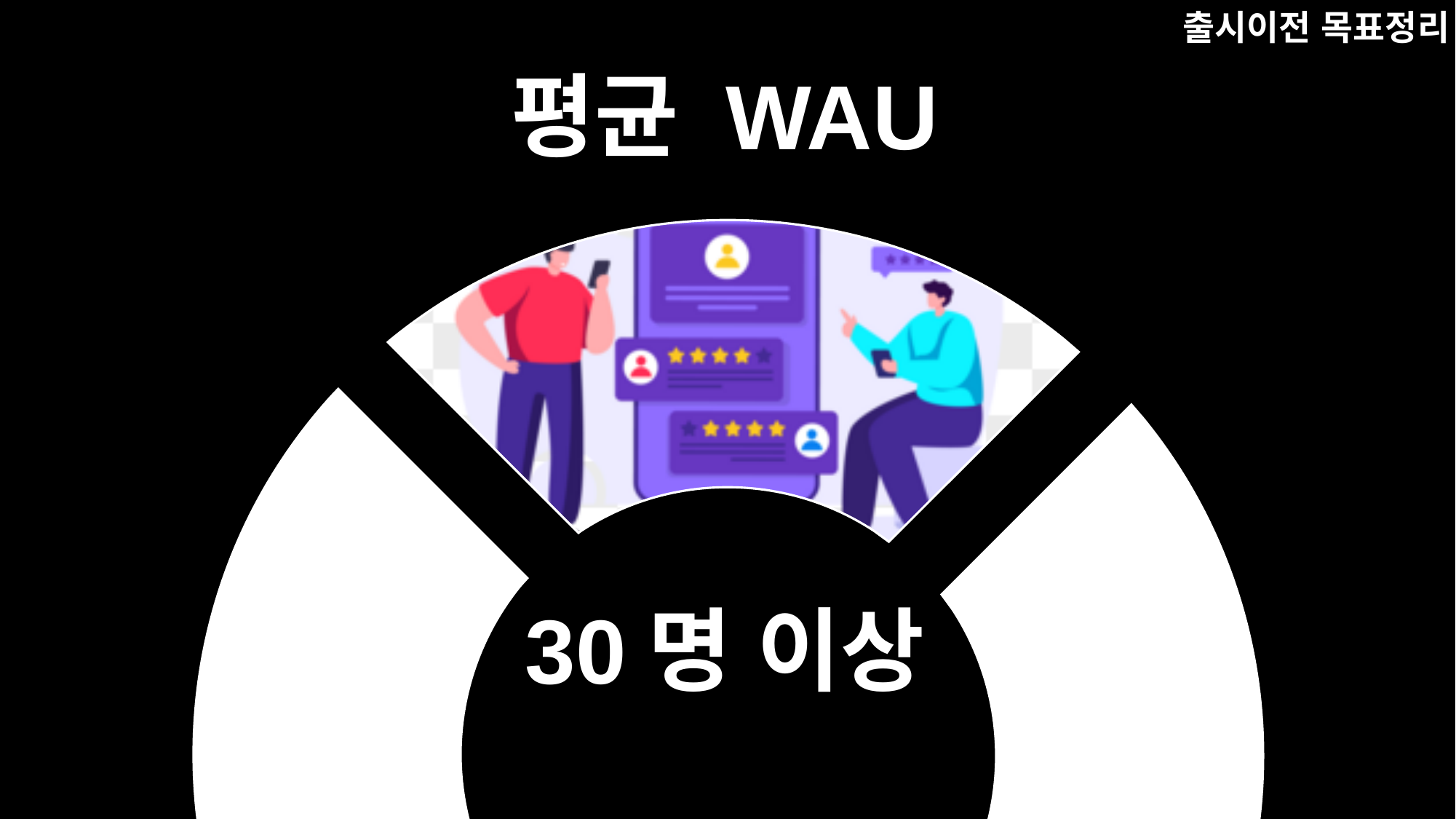

출시이전 목표정리

평균 WAU

30명 이상
치킨 1마리
약 16달러